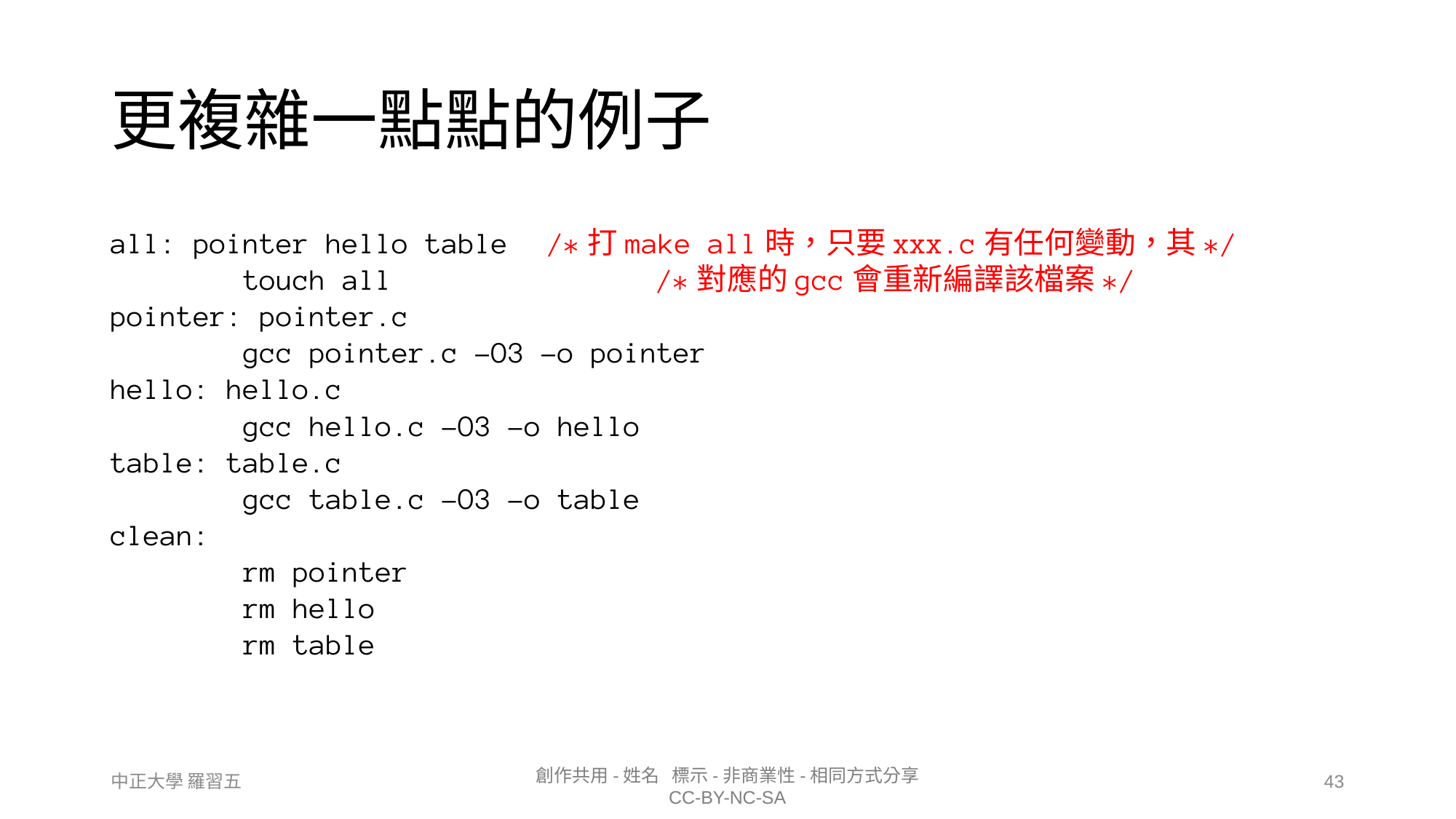

# 更複雜一點點的例子
all: pointer hello table	/*打make all時，只要xxx.c有任何變動，其*/
        touch all			/*對應的gcc會重新編譯該檔案*/
pointer: pointer.c
        gcc pointer.c -O3 -o pointer
hello: hello.c
        gcc hello.c -O3 -o hello
table: table.c
        gcc table.c -O3 -o table
clean:
        rm pointer
        rm hello
        rm table
43